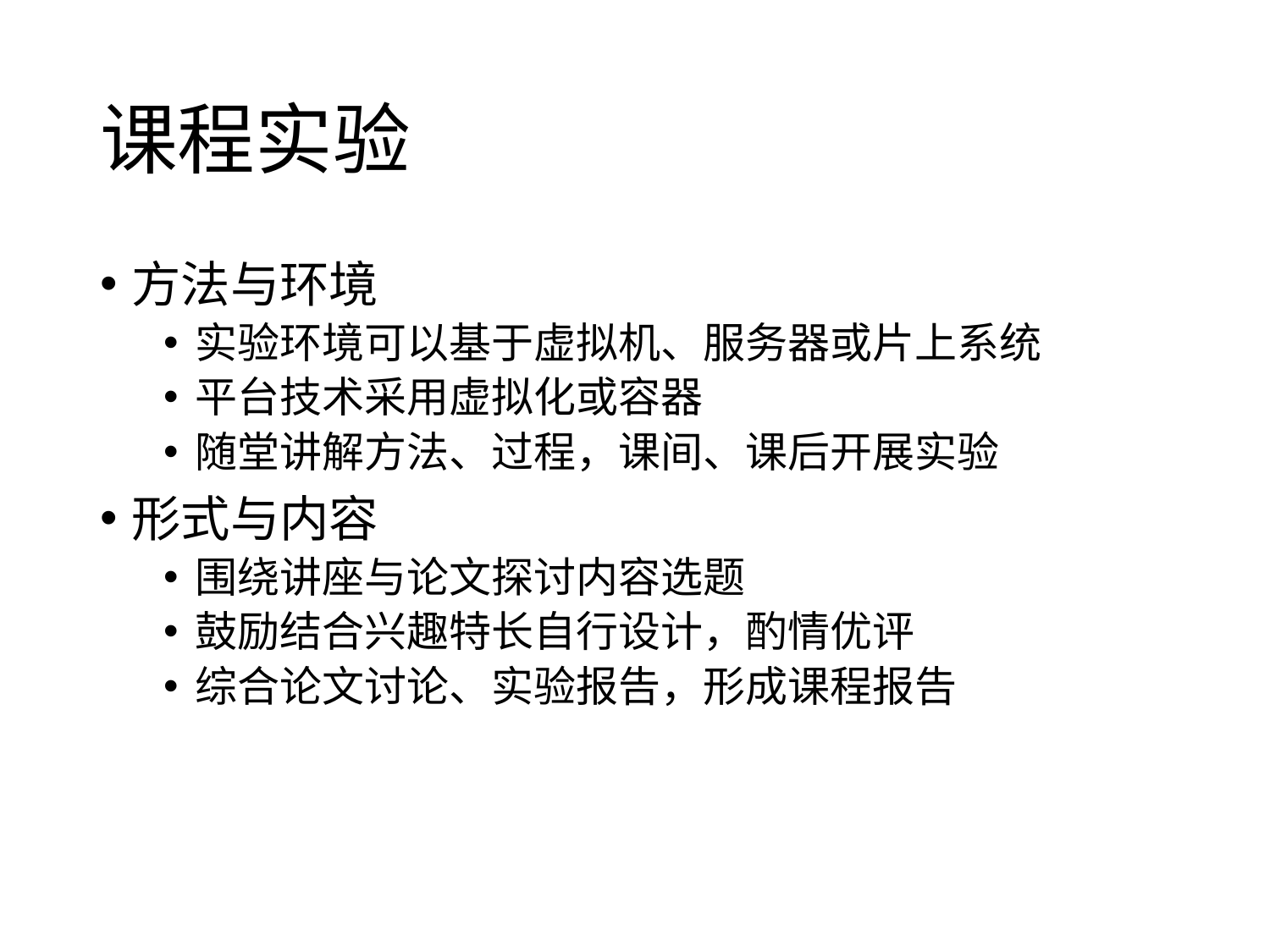

# 课程实验
方法与环境
实验环境可以基于虚拟机、服务器或片上系统
平台技术采用虚拟化或容器
随堂讲解方法、过程，课间、课后开展实验
形式与内容
围绕讲座与论文探讨内容选题
鼓励结合兴趣特长自行设计，酌情优评
综合论文讨论、实验报告，形成课程报告